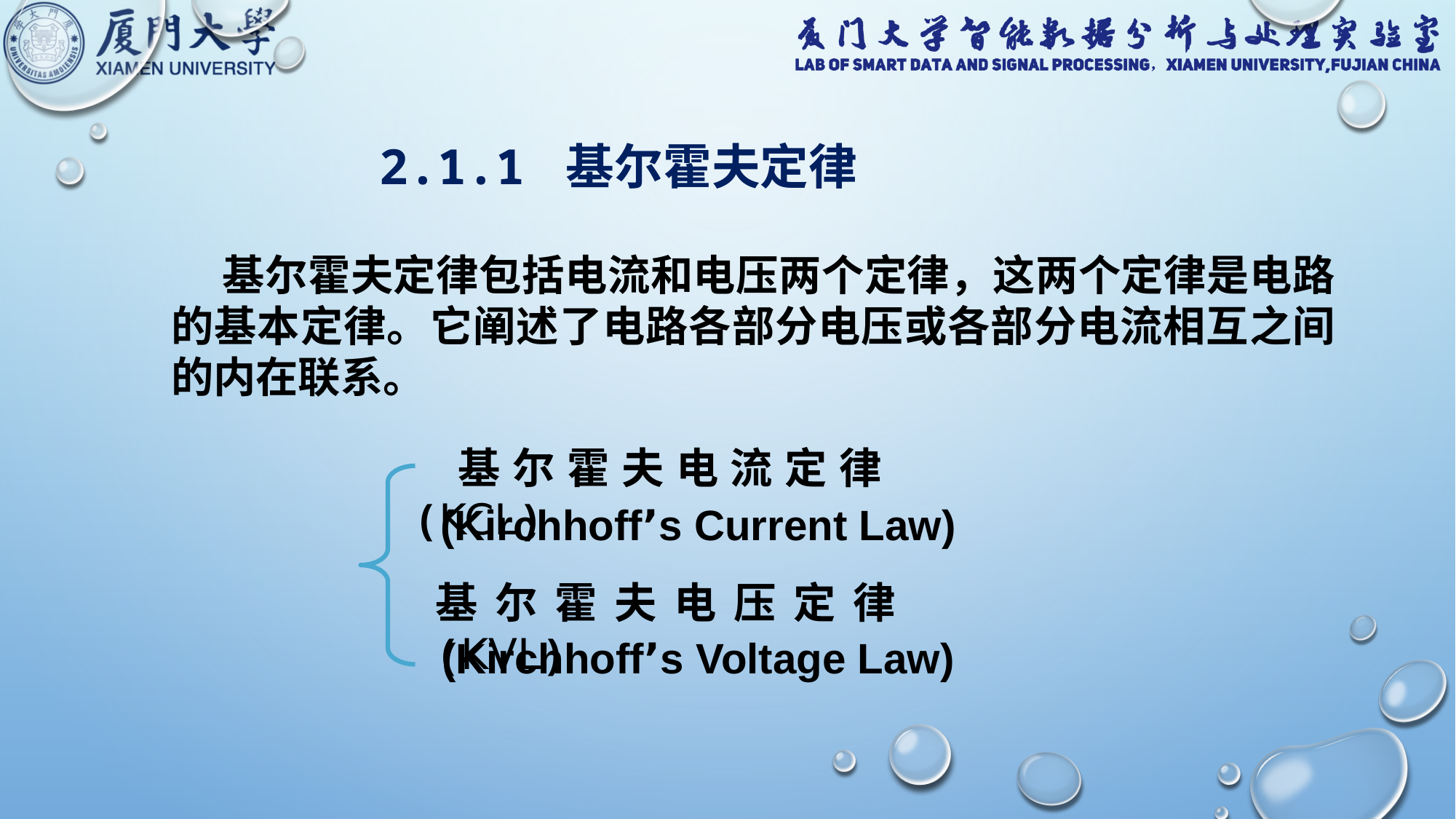

2.1.1 基尔霍夫定律

    基尔霍夫定律包括电流和电压两个定律，这两个定律是电路的基本定律。它阐述了电路各部分电压或各部分电流相互之间的内在联系。
 基尔霍夫电流定律(KCL)

(Kirchhoff’s Current Law)
基尔霍夫电压定律(KVL)
(Kirchhoff’s Voltage Law)
4